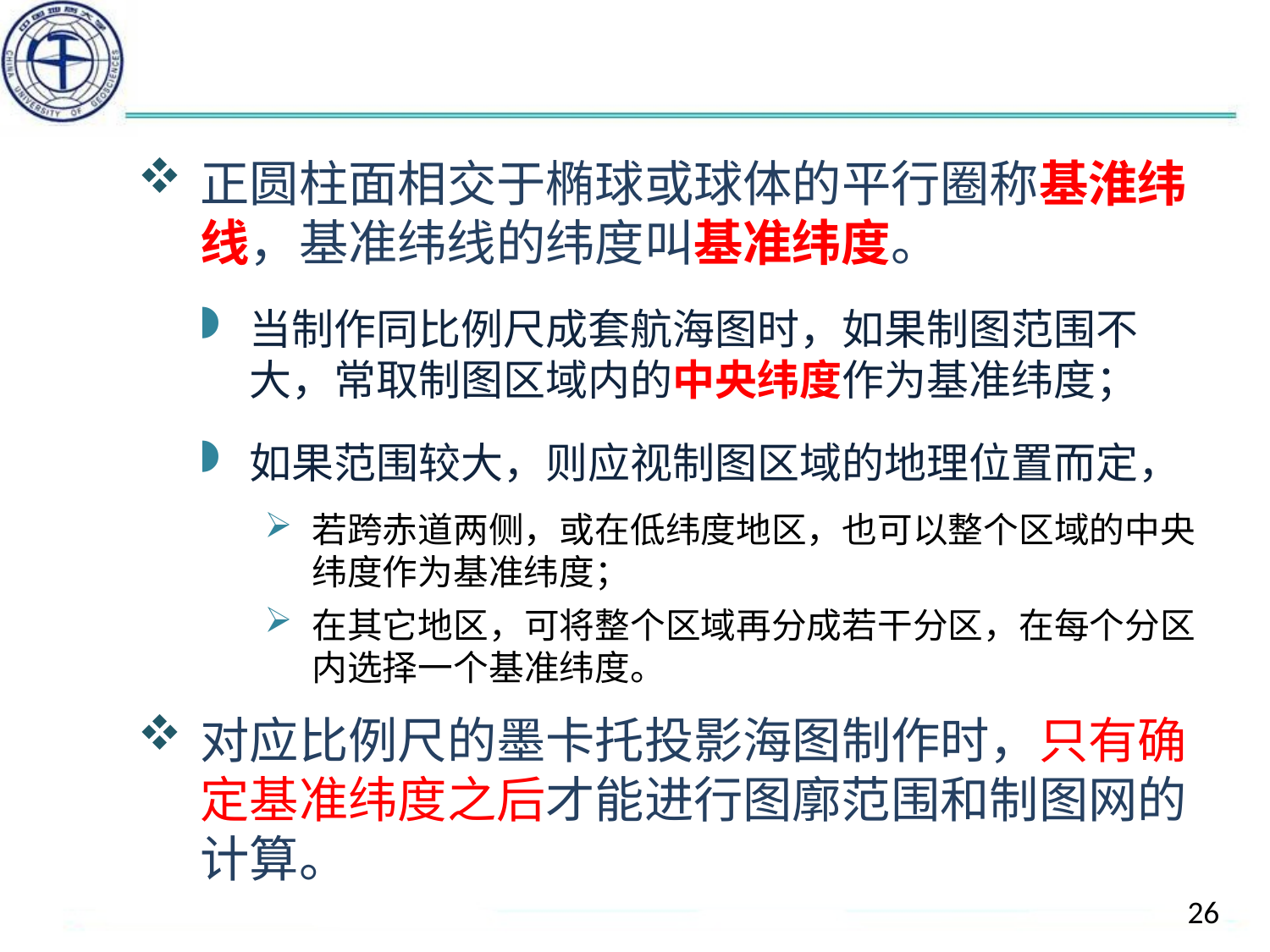

#
正圆柱面相交于椭球或球体的平行圈称基淮纬线，基准纬线的纬度叫基准纬度。
当制作同比例尺成套航海图时，如果制图范围不大，常取制图区域内的中央纬度作为基准纬度；
如果范围较大，则应视制图区域的地理位置而定，
若跨赤道两侧，或在低纬度地区，也可以整个区域的中央纬度作为基准纬度；
在其它地区，可将整个区域再分成若干分区，在每个分区内选择一个基准纬度。
对应比例尺的墨卡托投影海图制作时，只有确定基准纬度之后才能进行图廓范围和制图网的计算。